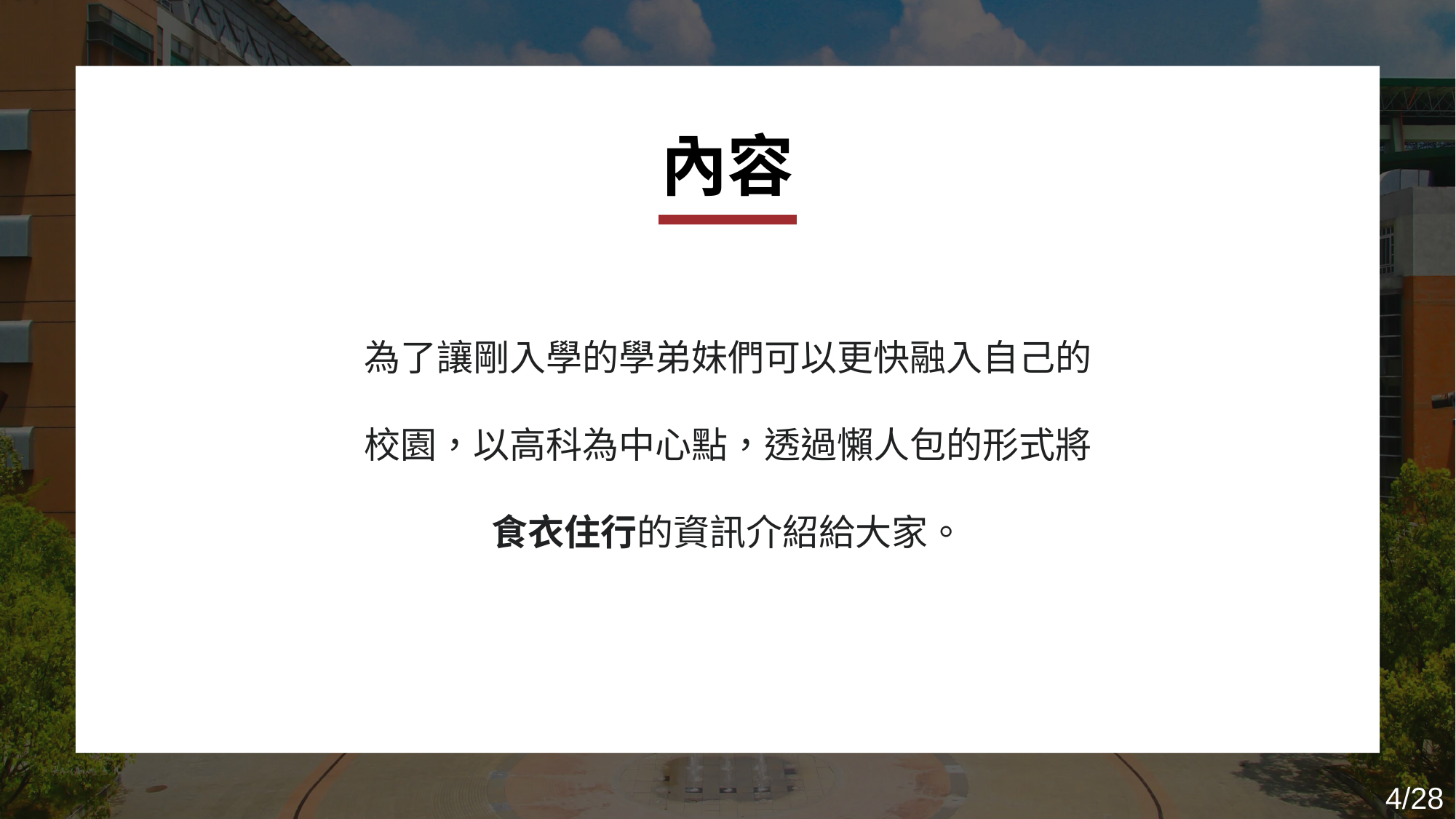

內容

為了讓剛入學的學弟妹們可以更快融入自己的校園，以高科為中心點，透過懶人包的形式將食衣住行的資訊介紹給大家。
4/28